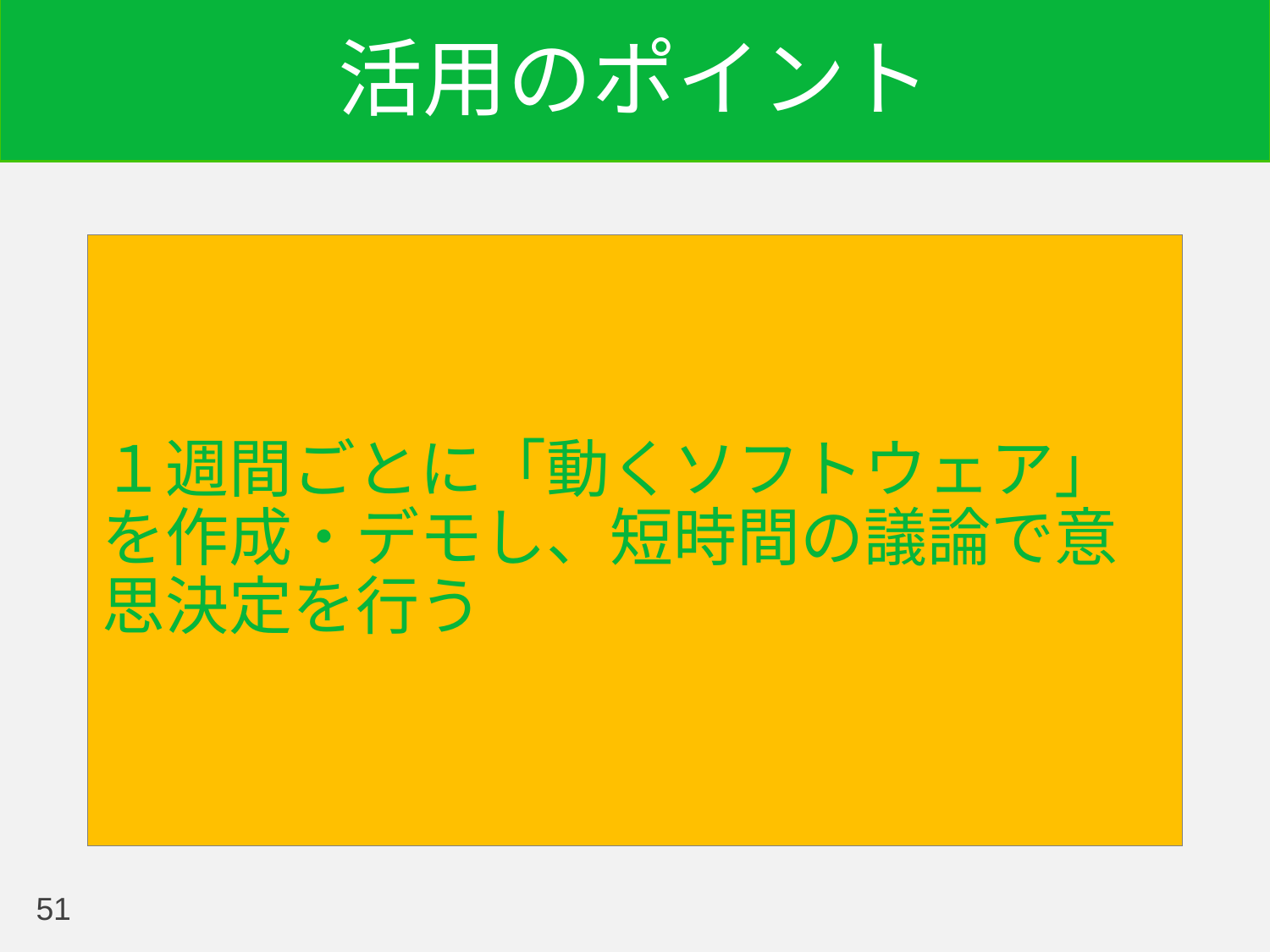

# 活用のポイント
１週間ごとに「動くソフトウェア」を作成・デモし、短時間の議論で意思決定を行う
51